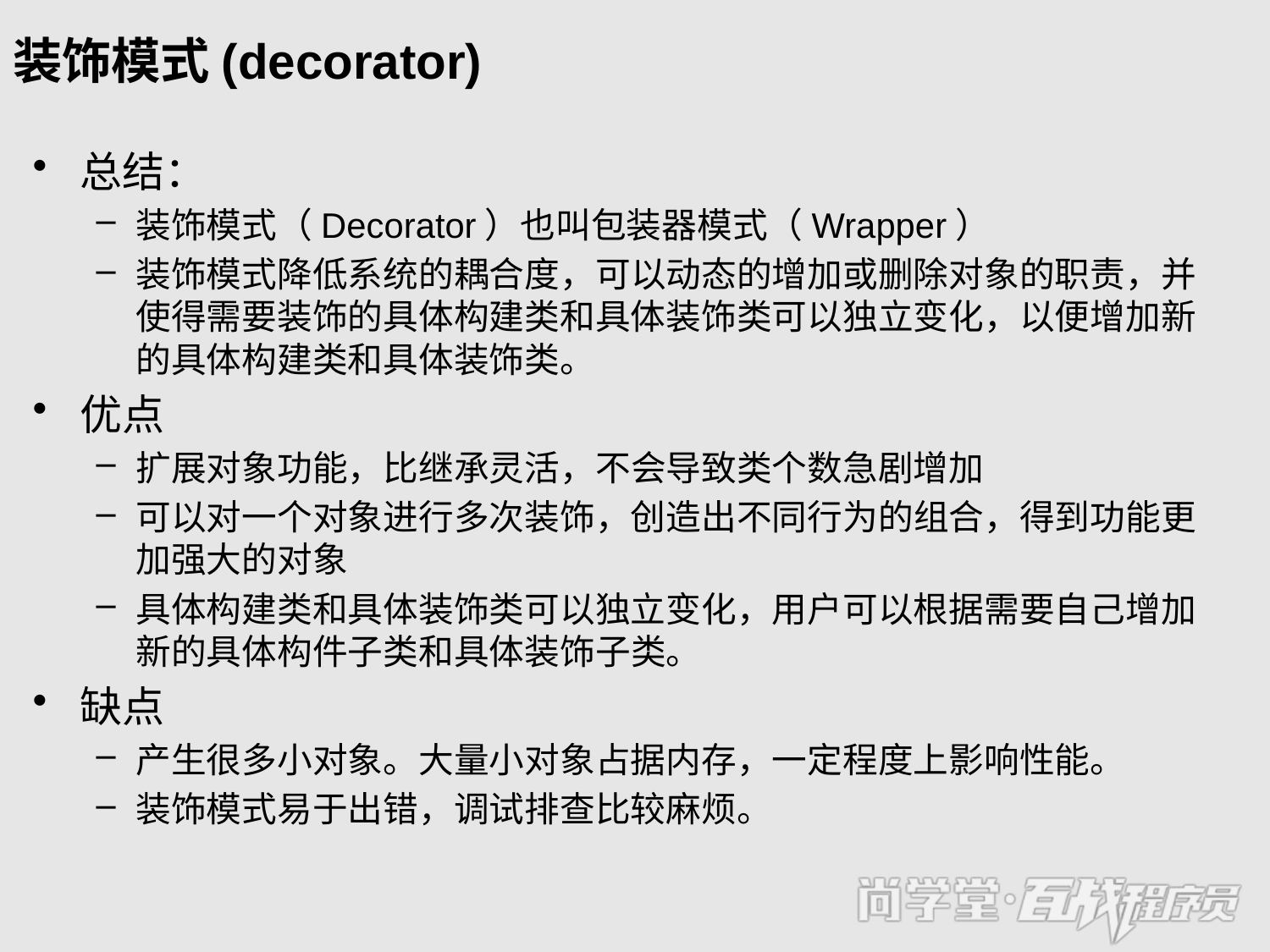

# 装饰模式(decorator)
总结：
装饰模式（Decorator）也叫包装器模式（Wrapper）
装饰模式降低系统的耦合度，可以动态的增加或删除对象的职责，并使得需要装饰的具体构建类和具体装饰类可以独立变化，以便增加新的具体构建类和具体装饰类。
优点
扩展对象功能，比继承灵活，不会导致类个数急剧增加
可以对一个对象进行多次装饰，创造出不同行为的组合，得到功能更加强大的对象
具体构建类和具体装饰类可以独立变化，用户可以根据需要自己增加新的具体构件子类和具体装饰子类。
缺点
产生很多小对象。大量小对象占据内存，一定程度上影响性能。
装饰模式易于出错，调试排查比较麻烦。